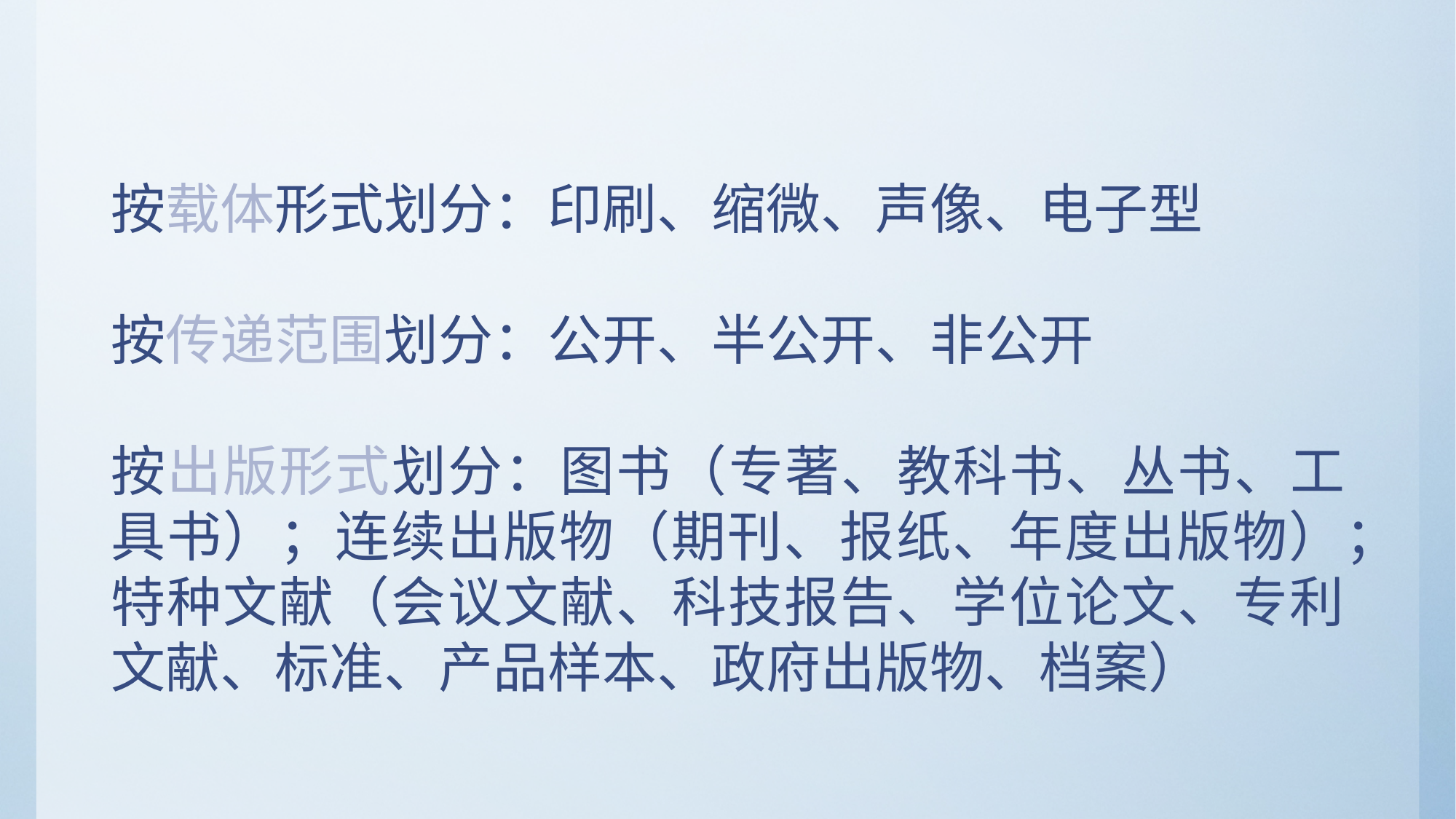

按载体形式划分：印刷、缩微、声像、电子型

按传递范围划分：公开、半公开、非公开

按出版形式划分：图书（专著、教科书、丛书、工具书）；连续出版物（期刊、报纸、年度出版物）；特种文献（会议文献、科技报告、学位论文、专利文献、标准、产品样本、政府出版物、档案）